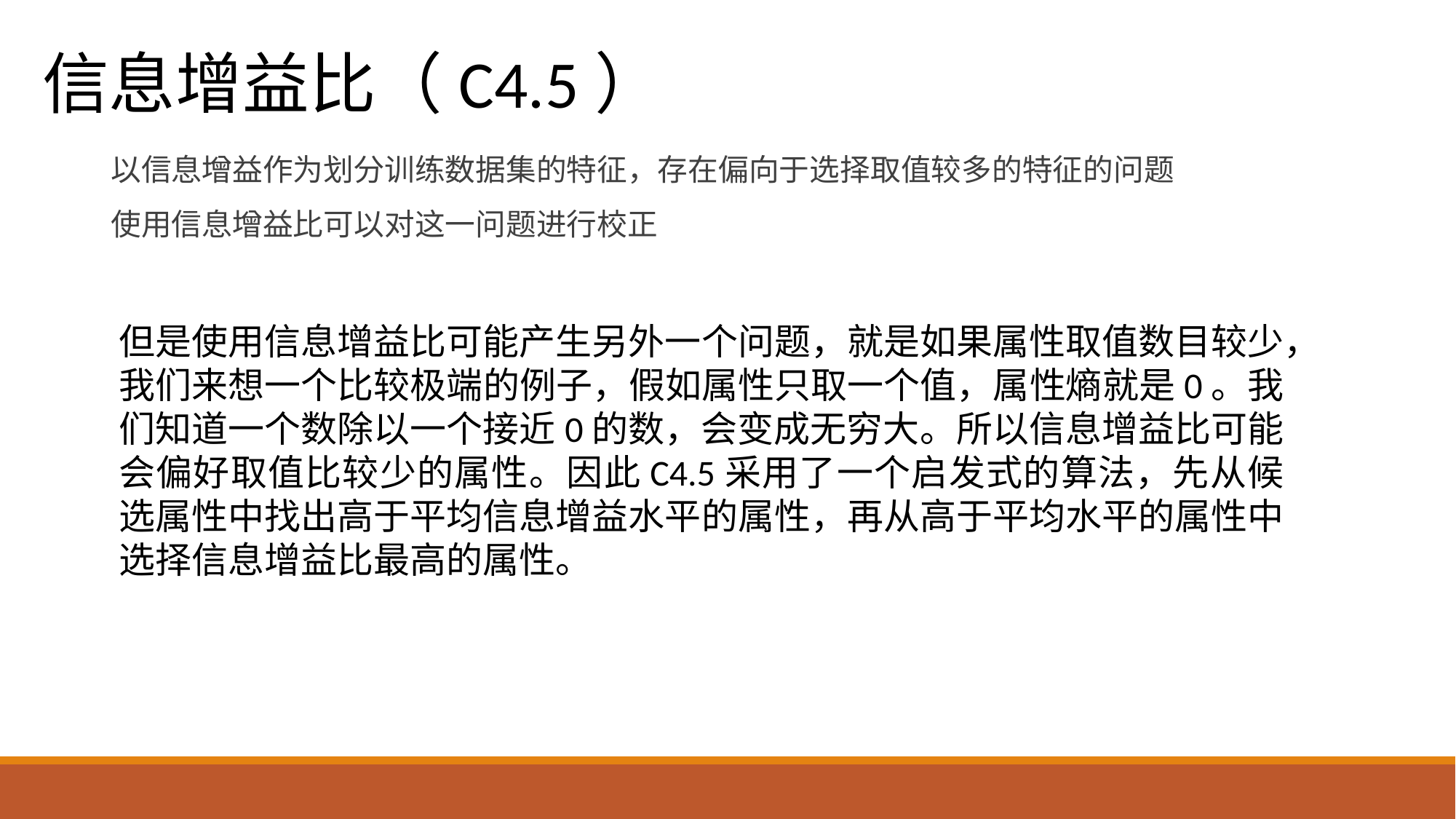

信息增益比（C4.5）
以信息增益作为划分训练数据集的特征，存在偏向于选择取值较多的特征的问题
使用信息增益比可以对这一问题进行校正

但是使用信息增益比可能产生另外一个问题，就是如果属性取值数目较少，我们来想一个比较极端的例子，假如属性只取一个值，属性熵就是0。我们知道一个数除以一个接近0的数，会变成无穷大。所以信息增益比可能会偏好取值比较少的属性。因此C4.5采用了一个启发式的算法，先从候选属性中找出高于平均信息增益水平的属性，再从高于平均水平的属性中选择信息增益比最高的属性。